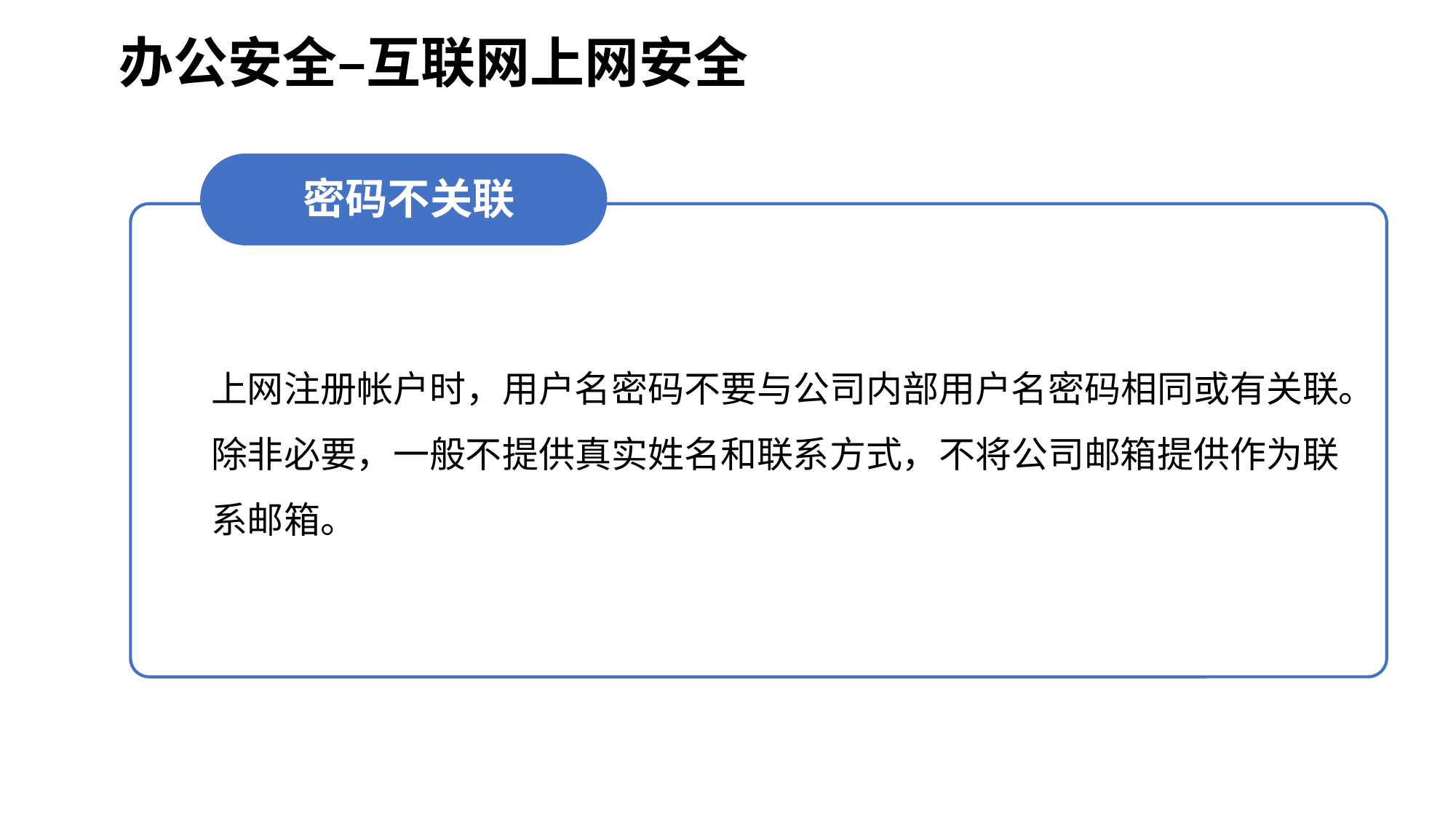

办公安全–互联网上网安全

密码不关联

上网注册帐户时，用户名密码不要与公司内部用户名密码相同或有关联。除非必要，一般不提供真实姓名和联系方式，不将公司邮箱提供作为联系邮箱。
30

信息安全意识培训